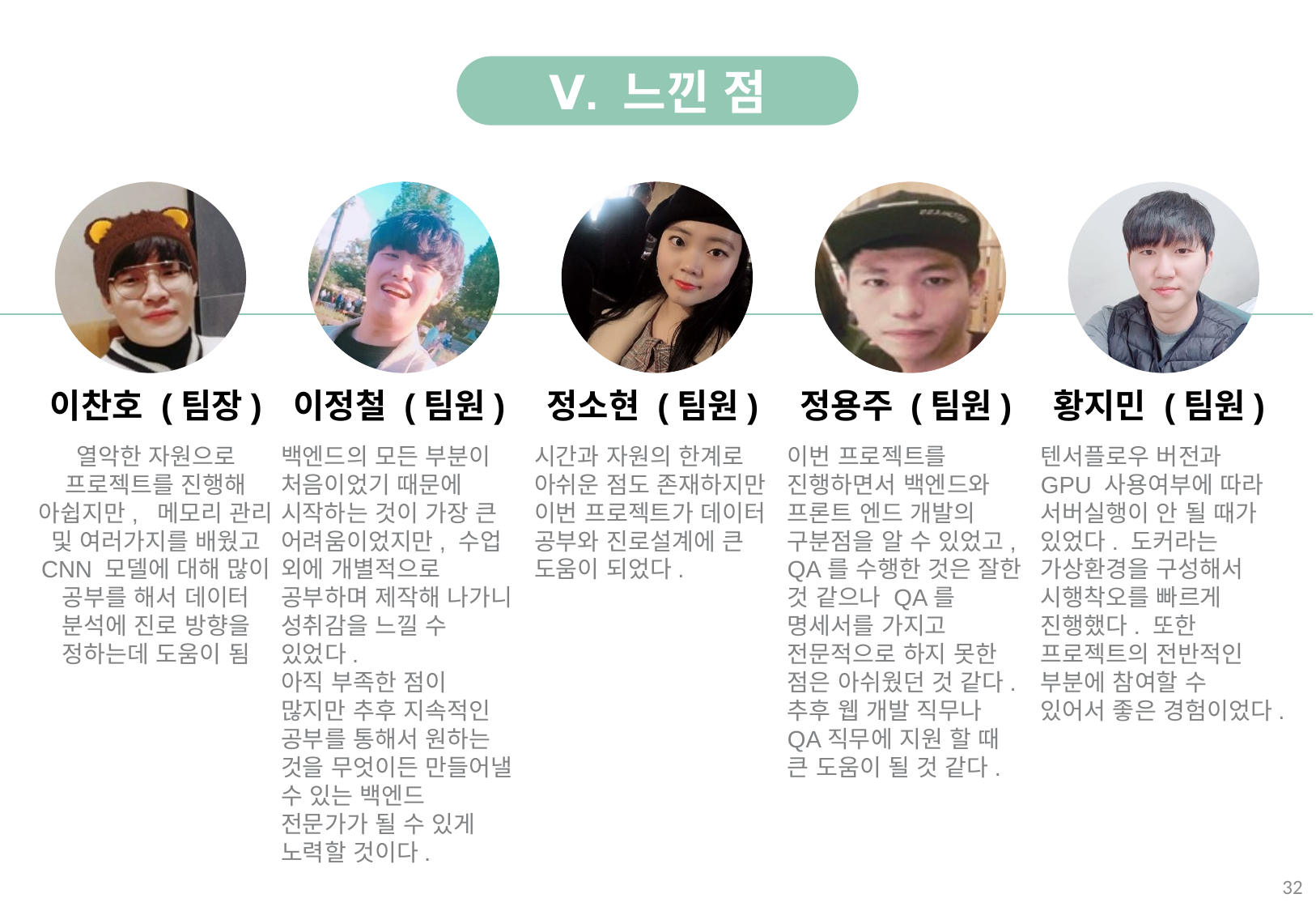

Ⅴ. 느낀 점

황지민 (팀원)

텐서플로우 버전과 GPU 사용여부에 따라 서버실행이 안 될 때가 있었다. 도커라는 가상환경을 구성해서 시행착오를 빠르게 진행했다. 또한 프로젝트의 전반적인 부분에 참여할 수 있어서 좋은 경험이었다.
정용주 (팀원)

이번 프로젝트를 진행하면서 백엔드와 프론트 엔드 개발의 구분점을 알 수 있었고, QA를 수행한 것은 잘한 것 같으나 QA를 명세서를 가지고
전문적으로 하지 못한 점은 아쉬웠던 것 같다. 추후 웹 개발 직무나 QA직무에 지원 할 때 큰 도움이 될 것 같다.
이찬호 (팀장)

열악한 자원으로 프로젝트를 진행해 아쉽지만,  메모리 관리 및 여러가지를 배웠고 CNN 모델에 대해 많이 공부를 해서 데이터 분석에 진로 방향을 정하는데 도움이 됨
이정철 (팀원)

백엔드의 모든 부분이 처음이었기 때문에 시작하는 것이 가장 큰 어려움이었지만, 수업 외에 개별적으로 공부하며 제작해 나가니 성취감을 느낄 수 있었다.
아직 부족한 점이 많지만 추후 지속적인 공부를 통해서 원하는 것을 무엇이든 만들어낼 수 있는 백엔드 전문가가 될 수 있게 노력할 것이다.
정소현 (팀원)

시간과 자원의 한계로 아쉬운 점도 존재하지만 이번 프로젝트가 데이터 공부와 진로설계에 큰 도움이 되었다.
32